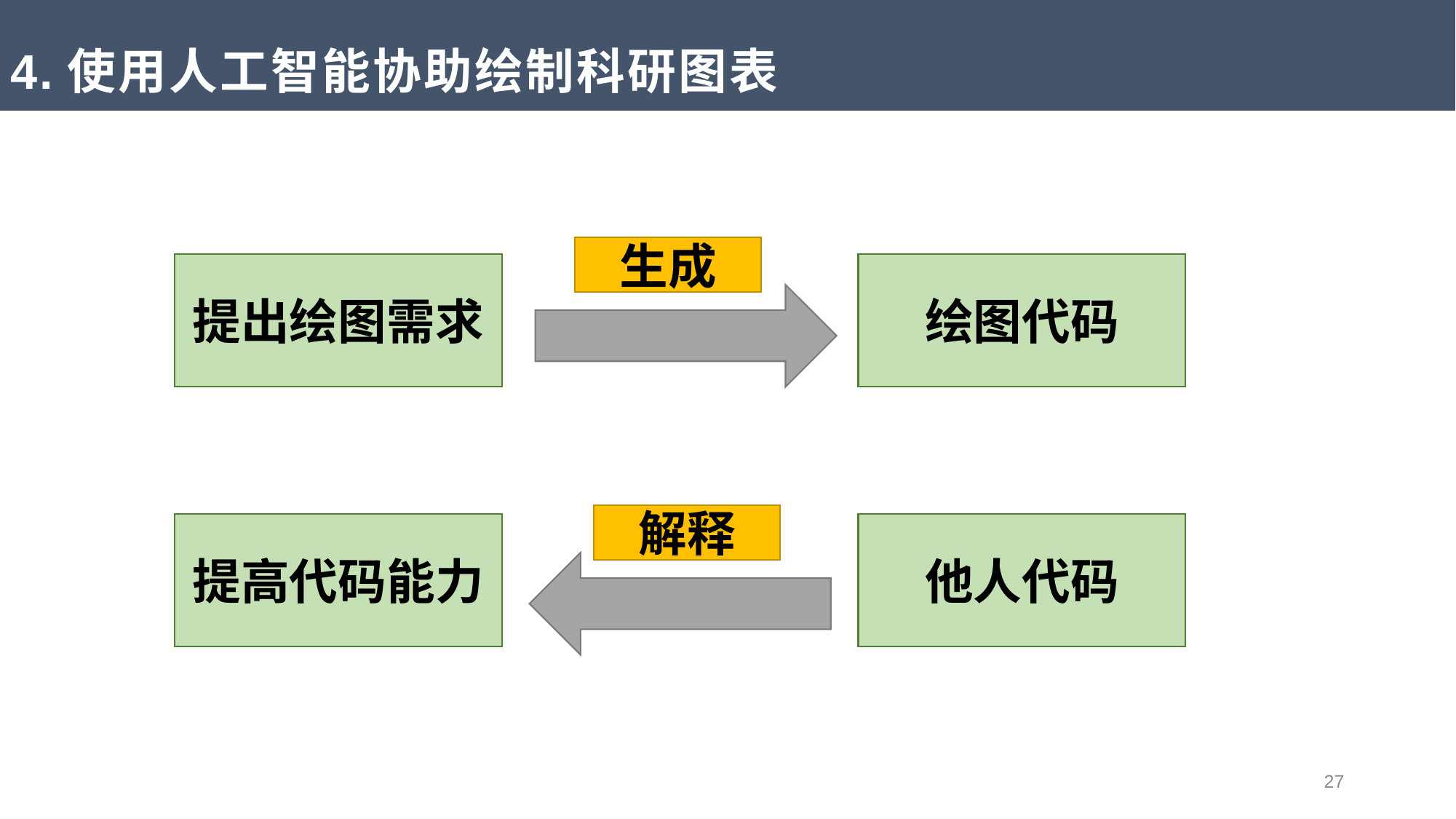

4.使用人工智能协助绘制科研图表
生成
绘图代码
提出绘图需求

解释
他人代码
提高代码能力

27